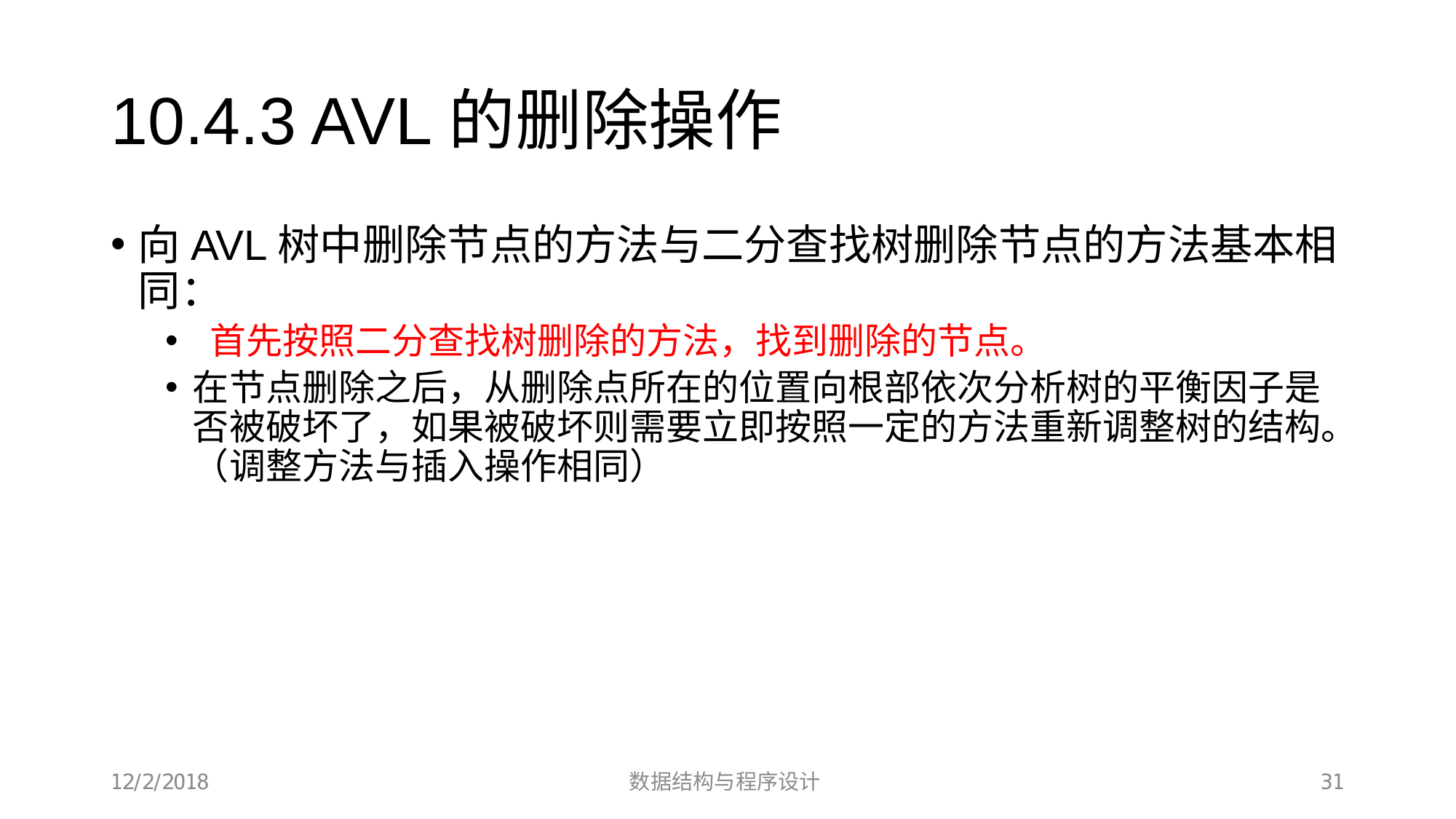

# 10.4.3 AVL的删除操作
向AVL树中删除节点的方法与二分查找树删除节点的方法基本相同：
 首先按照二分查找树删除的方法，找到删除的节点。
在节点删除之后，从删除点所在的位置向根部依次分析树的平衡因子是否被破坏了，如果被破坏则需要立即按照一定的方法重新调整树的结构。（调整方法与插入操作相同）
12/2/2018
数据结构与程序设计
31